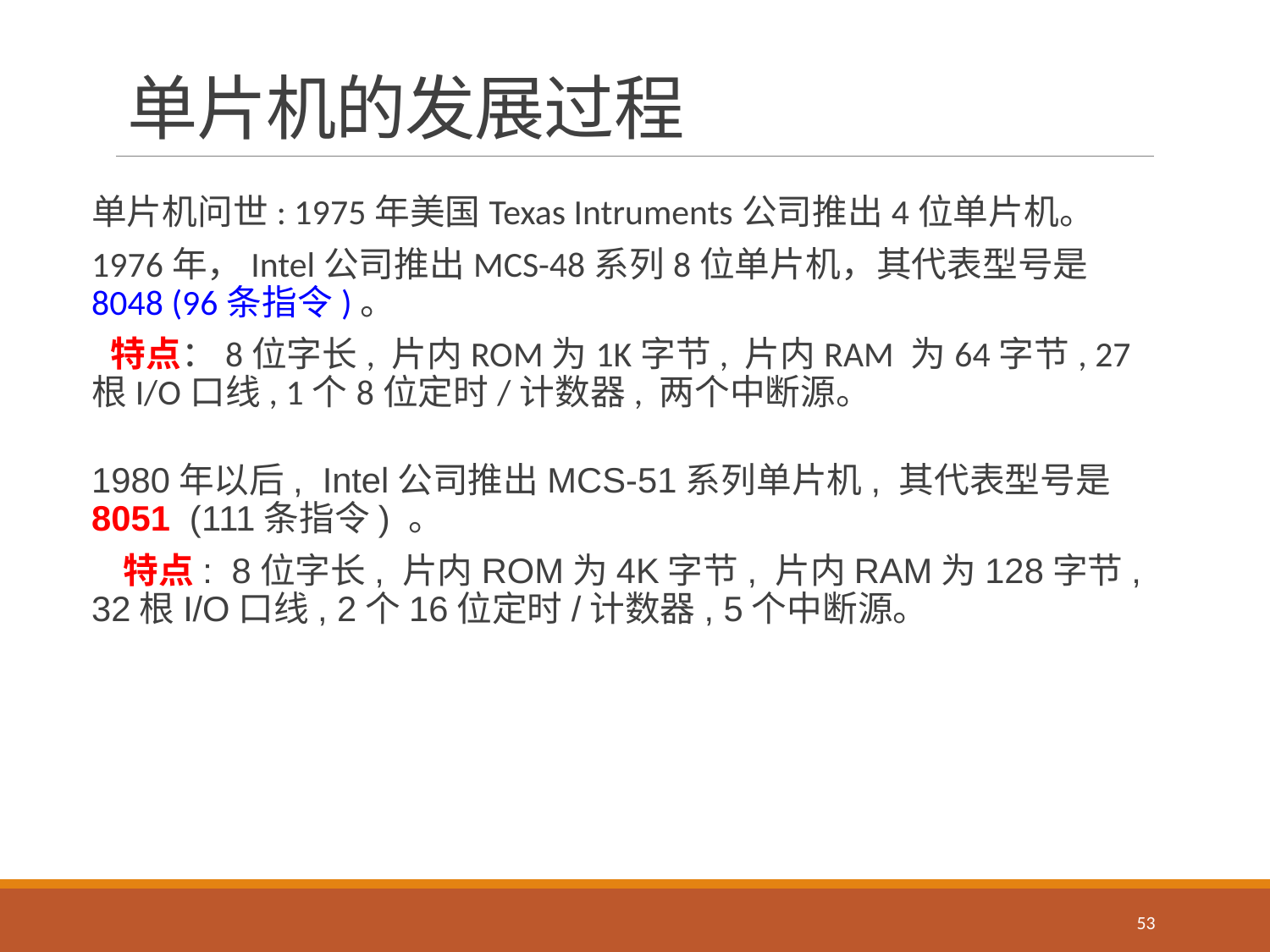

# 单片机的发展过程
单片机问世: 1975年美国Texas Intruments公司推出4位单片机。
1976年，Intel公司推出MCS-48系列8位单片机，其代表型号是8048 (96条指令)。
   特点：8位字长, 片内ROM为1K字节, 片内RAM 为64字节, 27根I/O口线, 1个8位定时/计数器, 两个中断源。
1980年以后,  Intel公司推出MCS-51系列单片机, 其代表型号是8051  (111条指令) 。
   特点:  8位字长, 片内ROM为4K字节, 片内RAM为128字节, 32根I/O口线, 2个16位定时/计数器, 5个中断源。
53